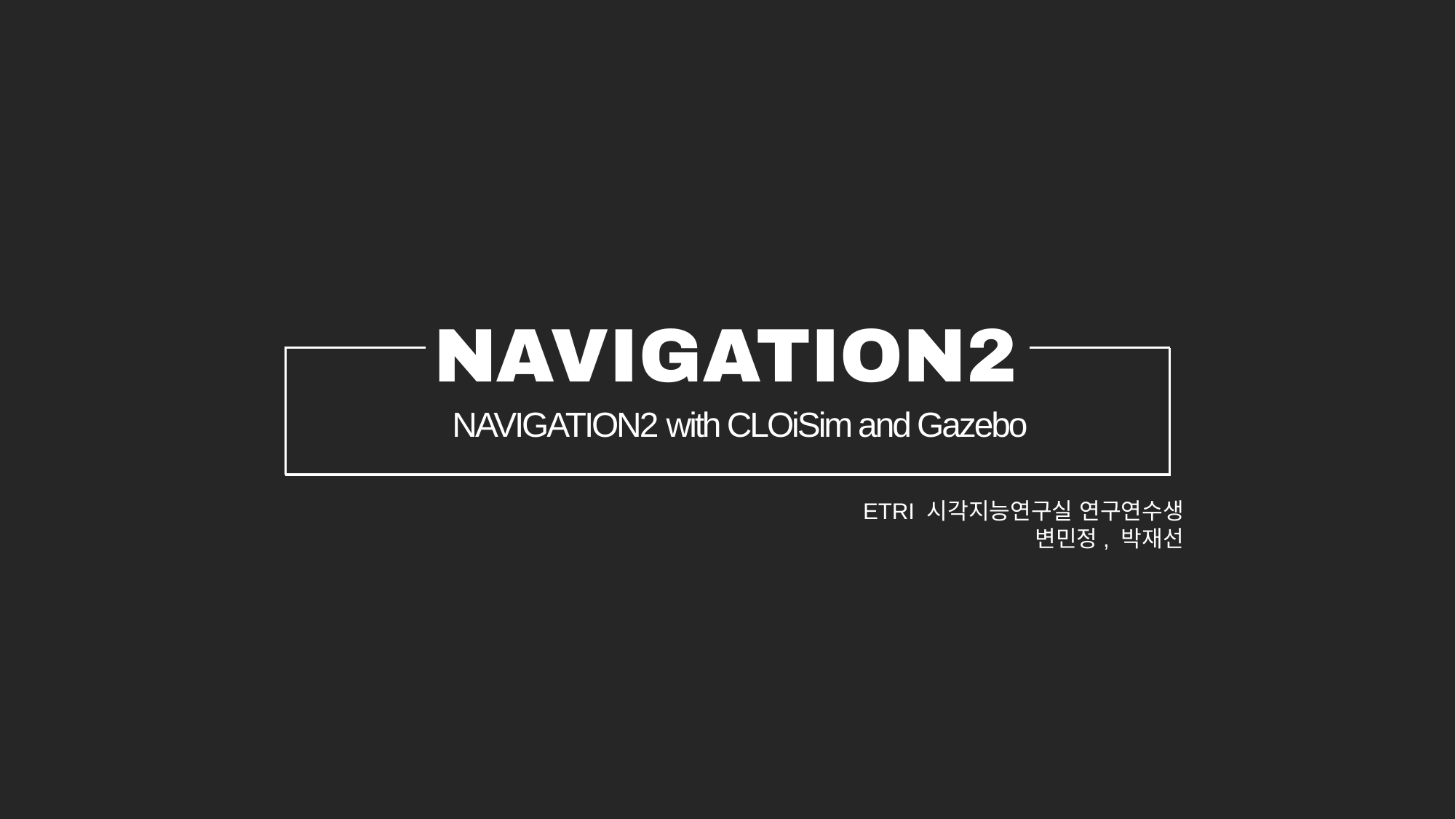

NAVIGATION2
NAVIGATION2 with CLOiSim and Gazebo
ETRI 시각지능연구실 연구연수생
변민정, 박재선